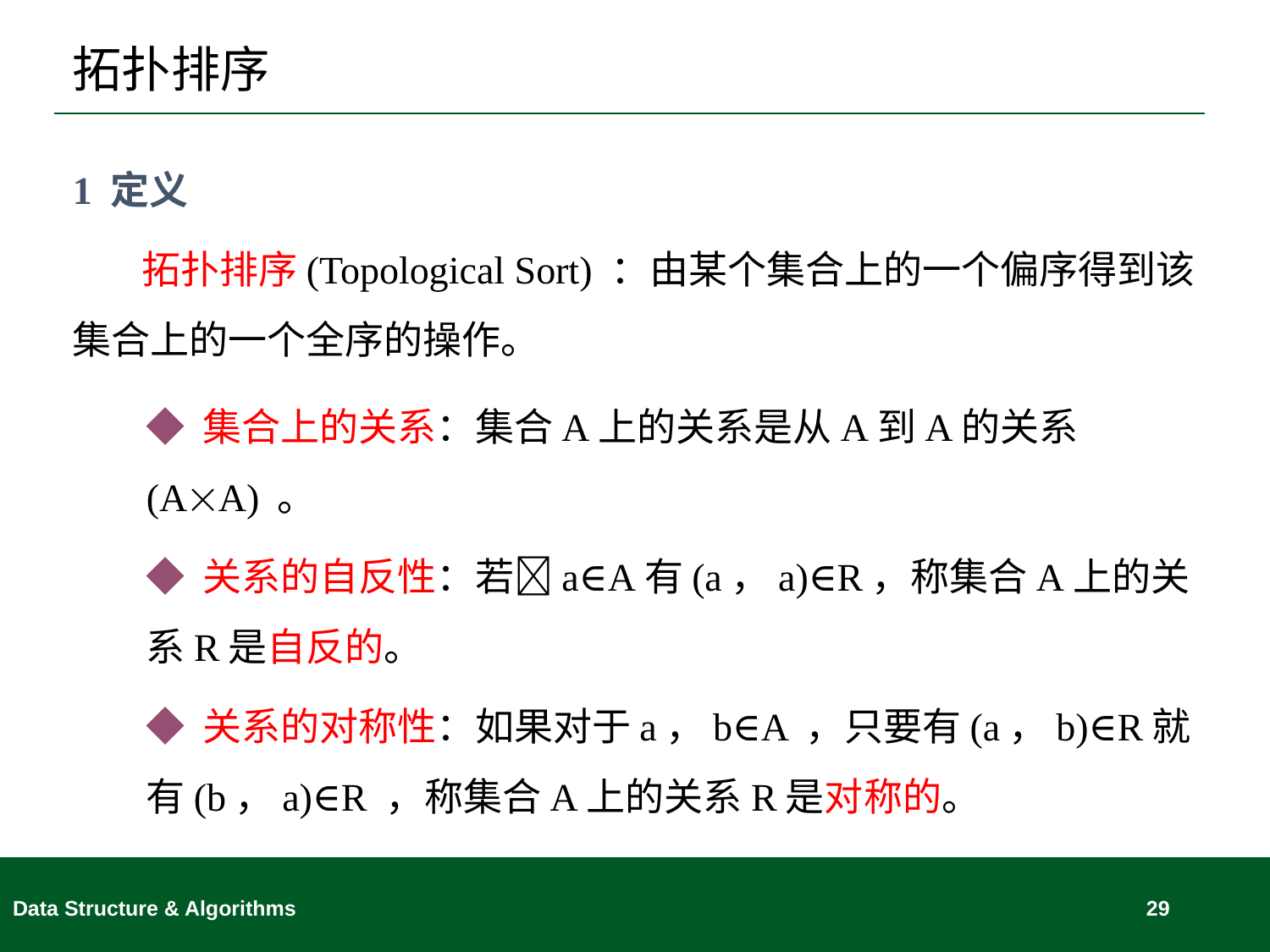

# 拓扑排序
1 定义
       拓扑排序(Topological Sort) ：由某个集合上的一个偏序得到该集合上的一个全序的操作。
◆ 集合上的关系：集合A上的关系是从A到A的关系(A×A) 。
◆ 关系的自反性：若∀a∈A有(a，a)∈R，称集合A上的关系R是自反的。
◆ 关系的对称性：如果对于a，b∈A ，只要有(a，b)∈R就有(b，a)∈R ，称集合A上的关系R是对称的。

Data Structure & Algorithms
29